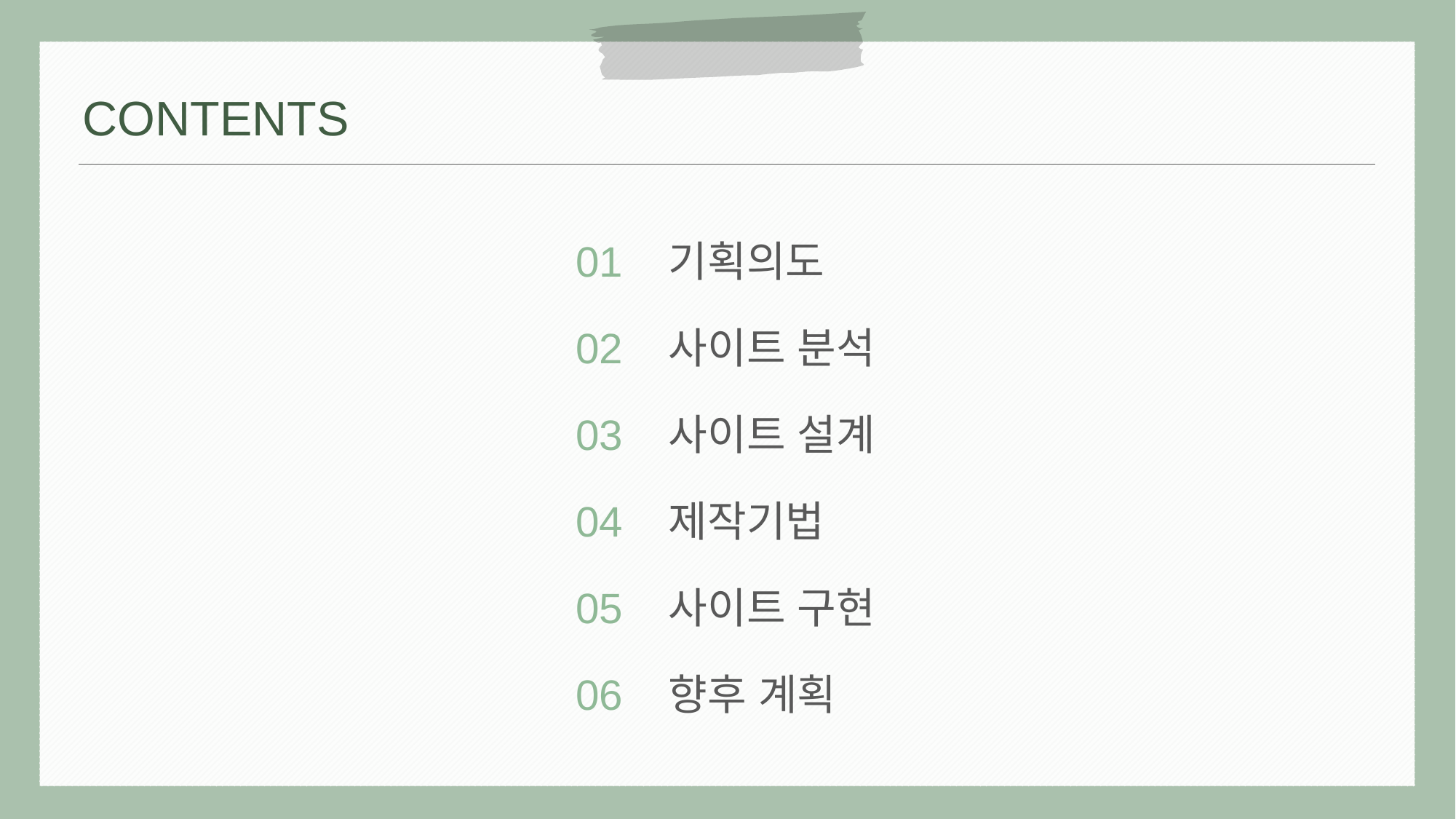

CONTENTS
01   기획의도
02   사이트 분석
03   사이트 설계
04   제작기법
05   사이트 구현
06   향후 계획